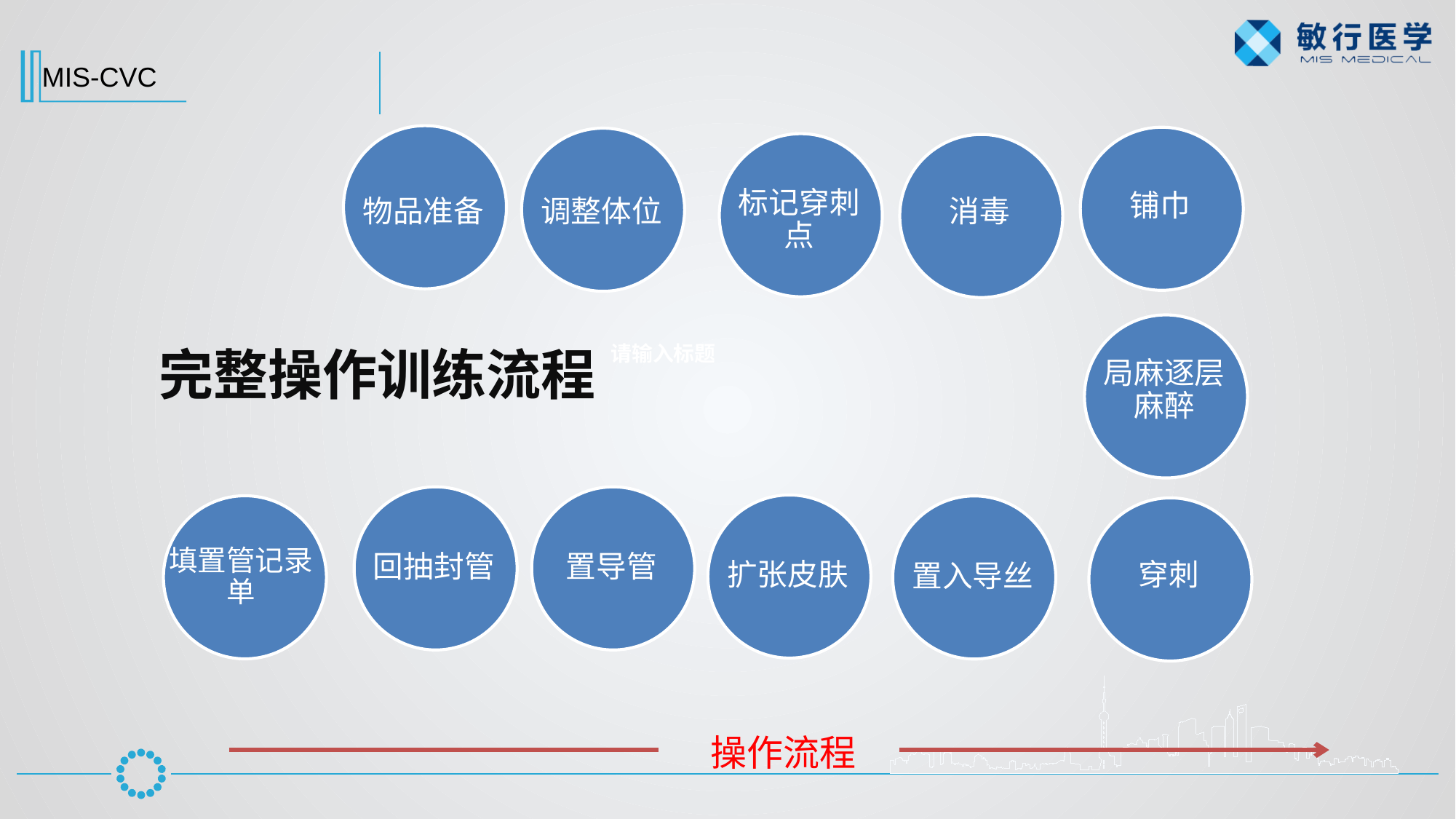

MIS-CVC

物品准备

铺巾

调整体位

标记穿刺点

消毒

局麻逐层麻醉
请输入标题
完整操作训练流程

回抽封管

置导管

扩张皮肤

填置管记录单

置入导丝

穿刺
操作流程
20